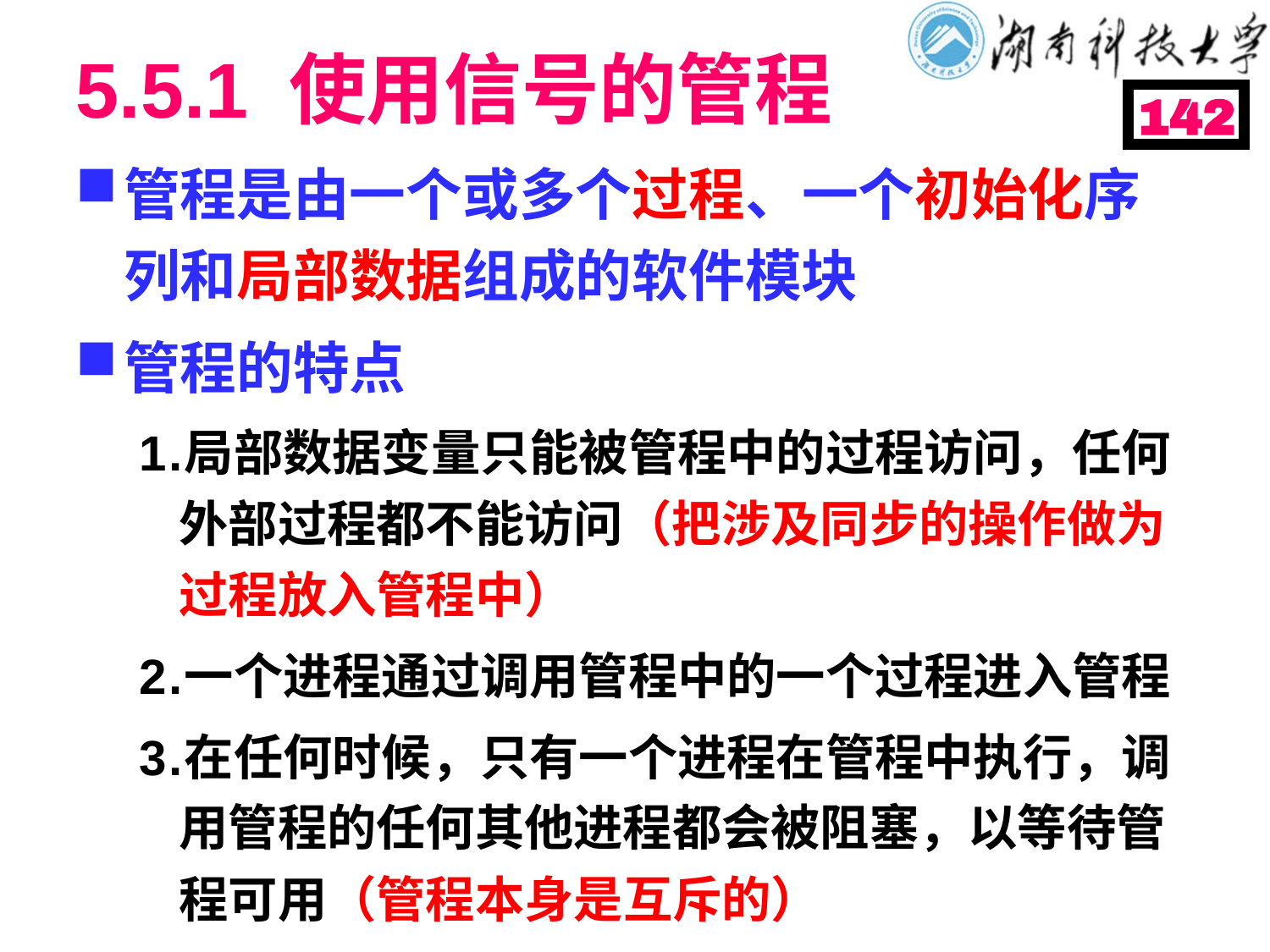

# 5.5.1 使用信号的管程
142
管程是由一个或多个过程、一个初始化序列和局部数据组成的软件模块
管程的特点
局部数据变量只能被管程中的过程访问，任何外部过程都不能访问（把涉及同步的操作做为过程放入管程中）
一个进程通过调用管程中的一个过程进入管程
在任何时候，只有一个进程在管程中执行，调用管程的任何其他进程都会被阻塞，以等待管程可用（管程本身是互斥的）